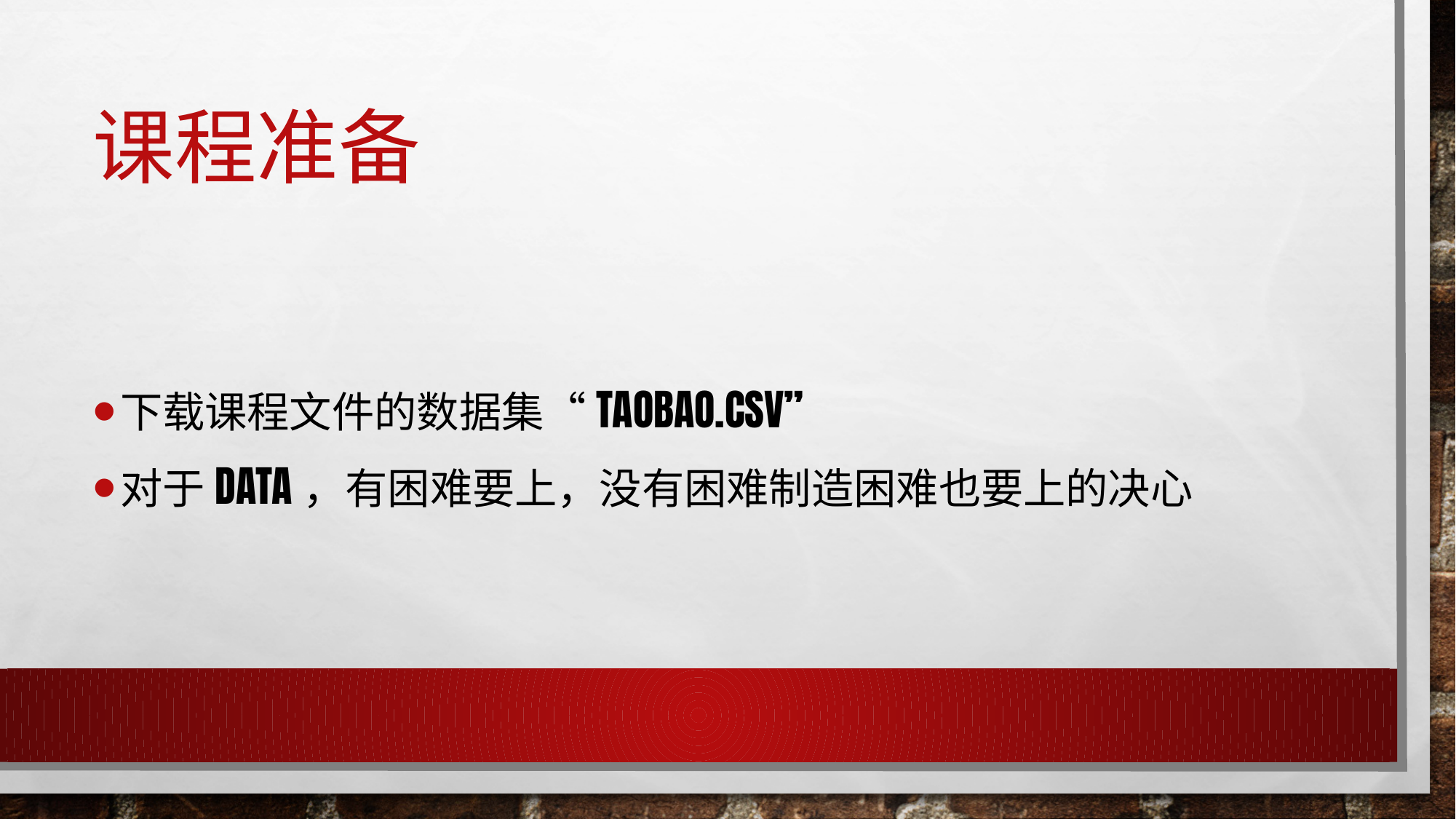

# 课程准备
下载课程文件的数据集“taobao.csv”
对于DATA，有困难要上，没有困难制造困难也要上的决心